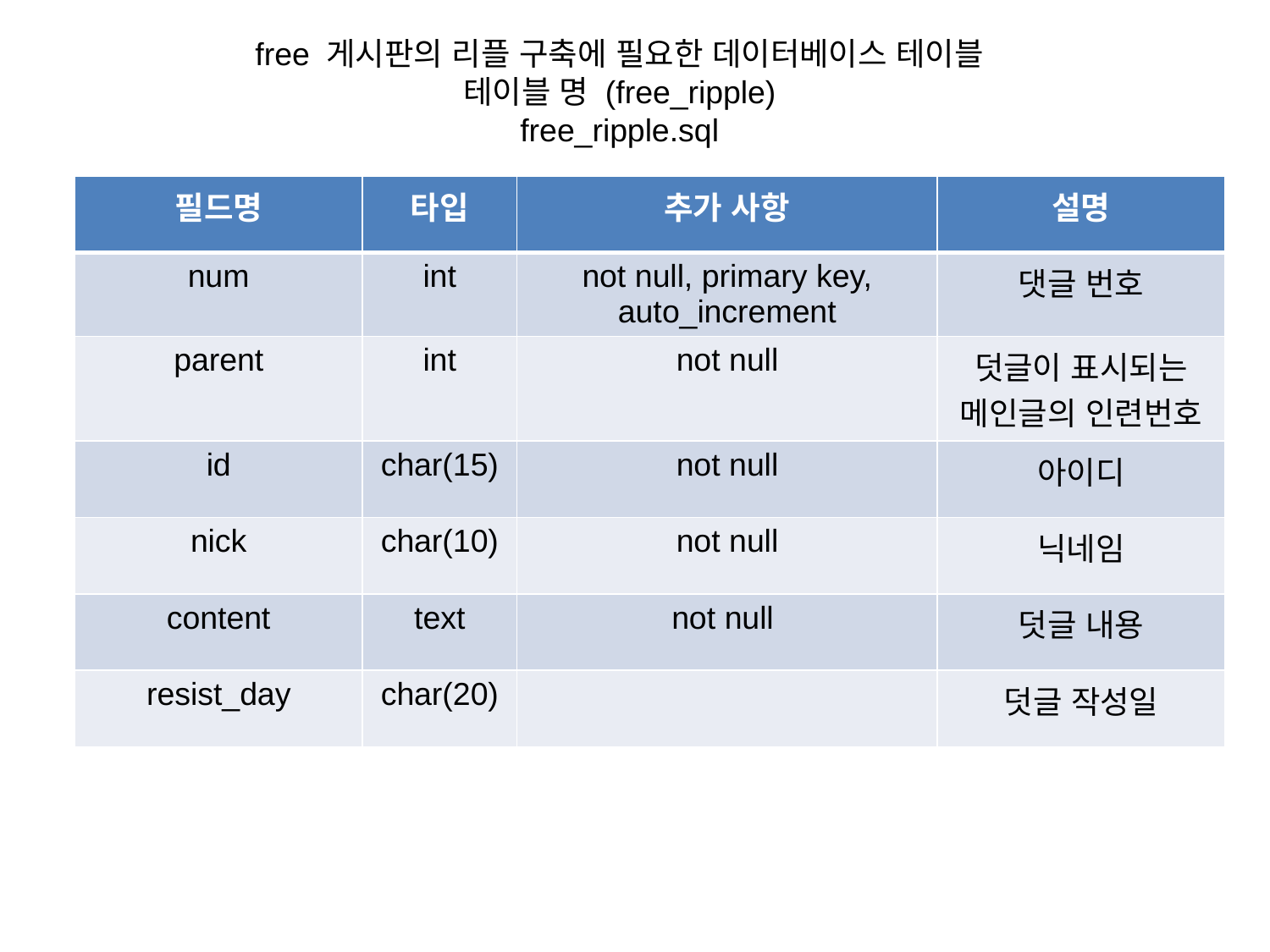

free 게시판의 리플 구축에 필요한 데이터베이스 테이블
테이블 명 (free_ripple)
free_ripple.sql

| 필드명 | 타입 | 추가 사항 | 설명 |
| --- | --- | --- | --- |
| num | int | not null, primary key, auto\_increment | 댓글 번호 |
| parent | int | not null | 덧글이 표시되는 메인글의 인련번호 |
| id | char(15) | not null | 아이디 |
| nick | char(10) | not null | 닉네임 |
| content | text | not null | 덧글 내용 |
| resist\_day | char(20) |  | 덧글 작성일 |